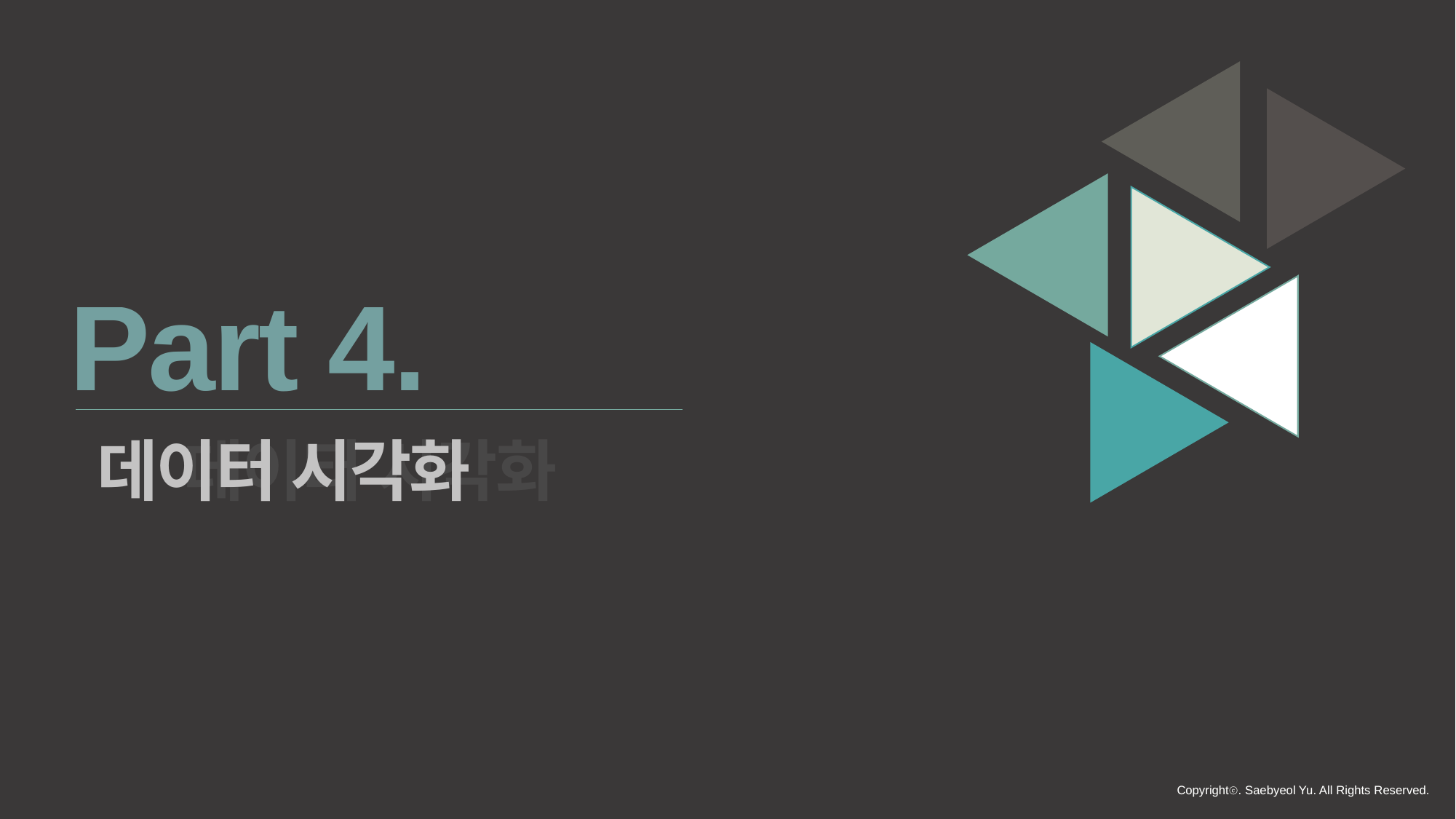

Part 4.
데이터 시각화
데이터 시각화
Copyrightⓒ. Saebyeol Yu. All Rights Reserved.